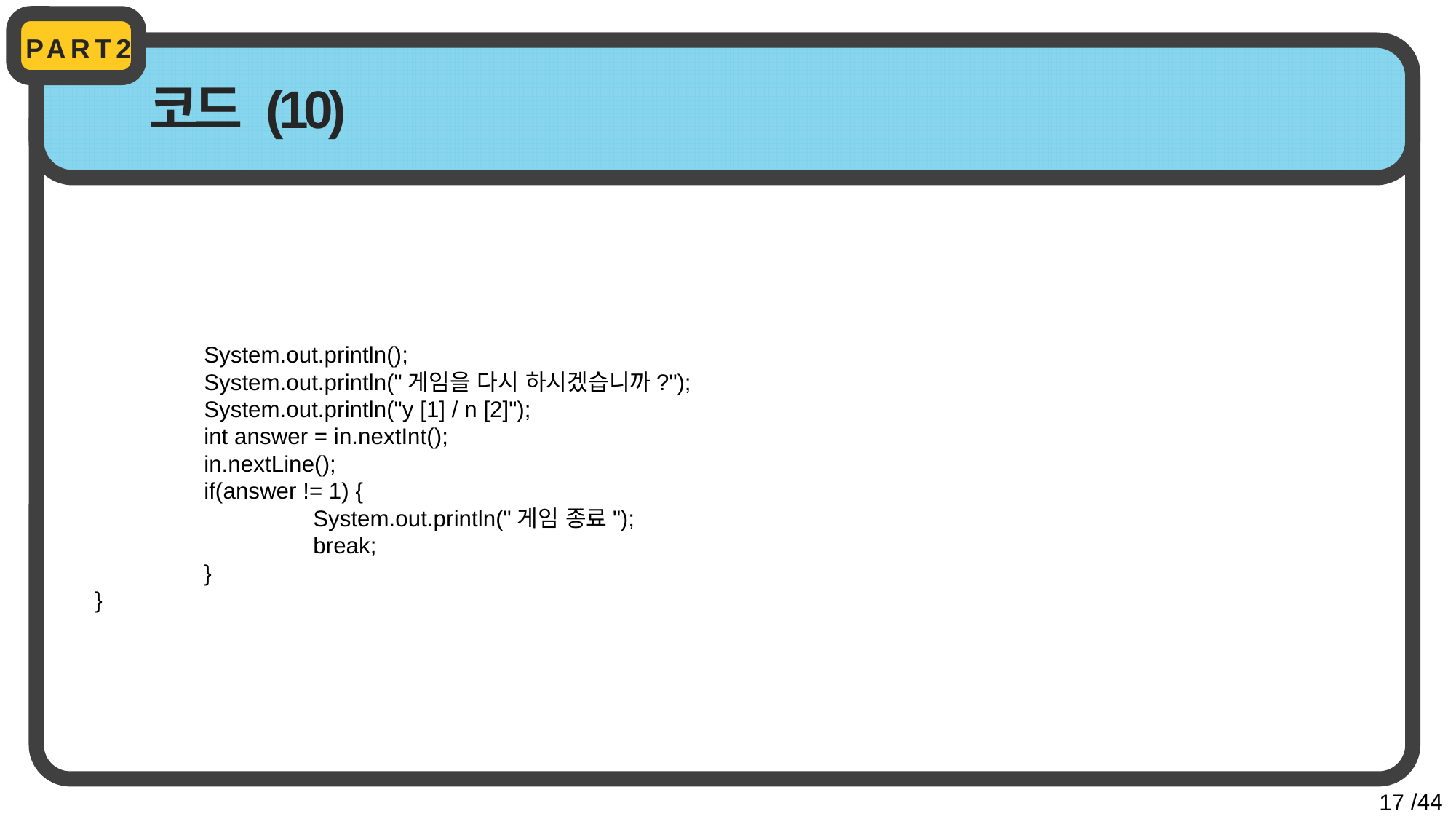

PART2

코드 (10)
	System.out.println();
	System.out.println("게임을 다시 하시겠습니까?");
	System.out.println("y [1] / n [2]");
	int answer = in.nextInt();
	in.nextLine();
	if(answer != 1) {
		System.out.println("게임 종료");
		break;
	}
}
17